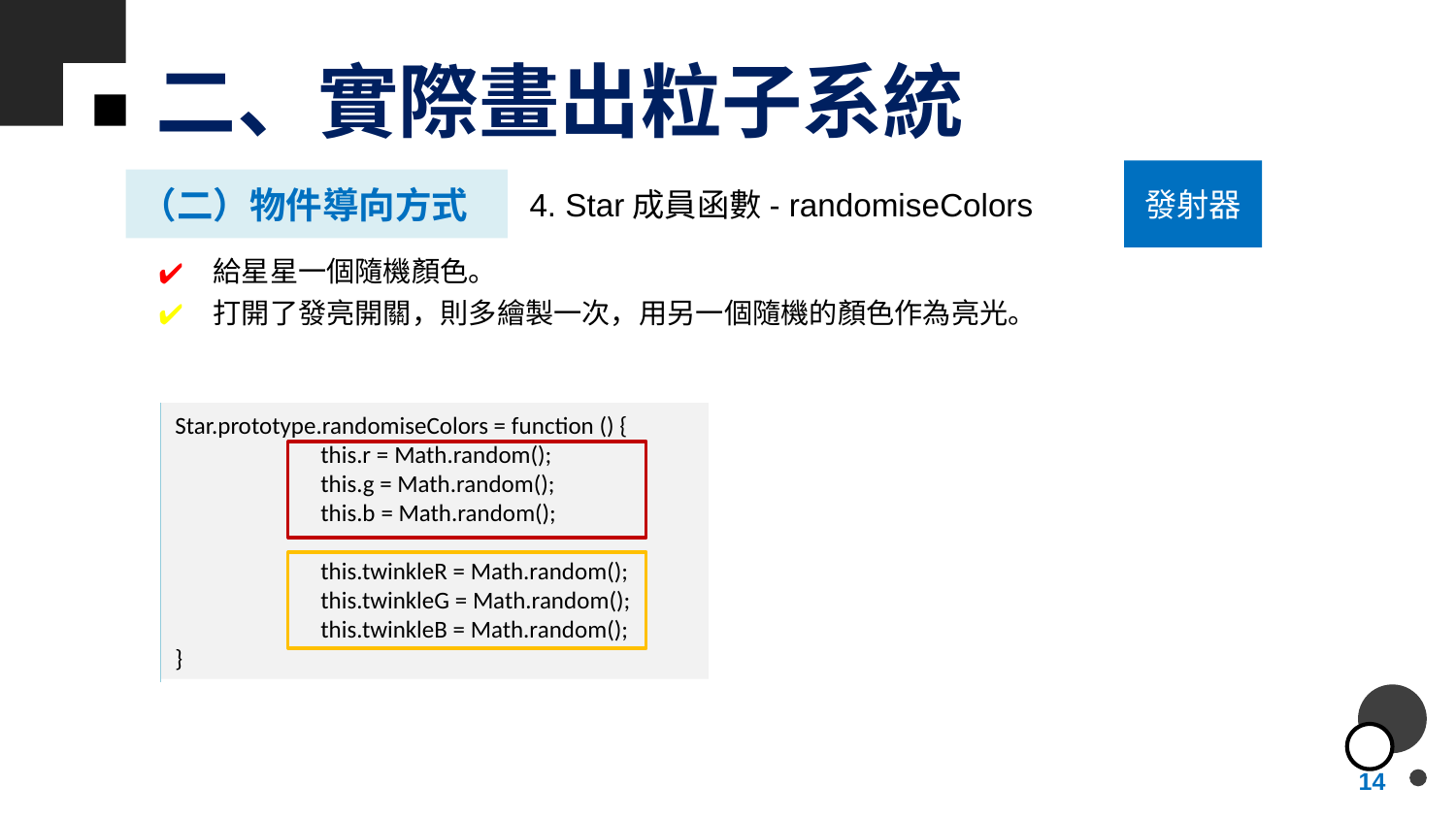

# 二、實際畫出粒子系統
發射器
（二）物件導向方式
4. Star成員函數- randomiseColors

給星星一個隨機顏色。
打開了發亮開關，則多繪製一次，用另一個隨機的顏色作為亮光。
Star.prototype.randomiseColors = function () {
	this.r = Math.random();
	this.g = Math.random();
	this.b = Math.random();

	this.twinkleR = Math.random();
	this.twinkleG = Math.random();
	this.twinkleB = Math.random();
}

14